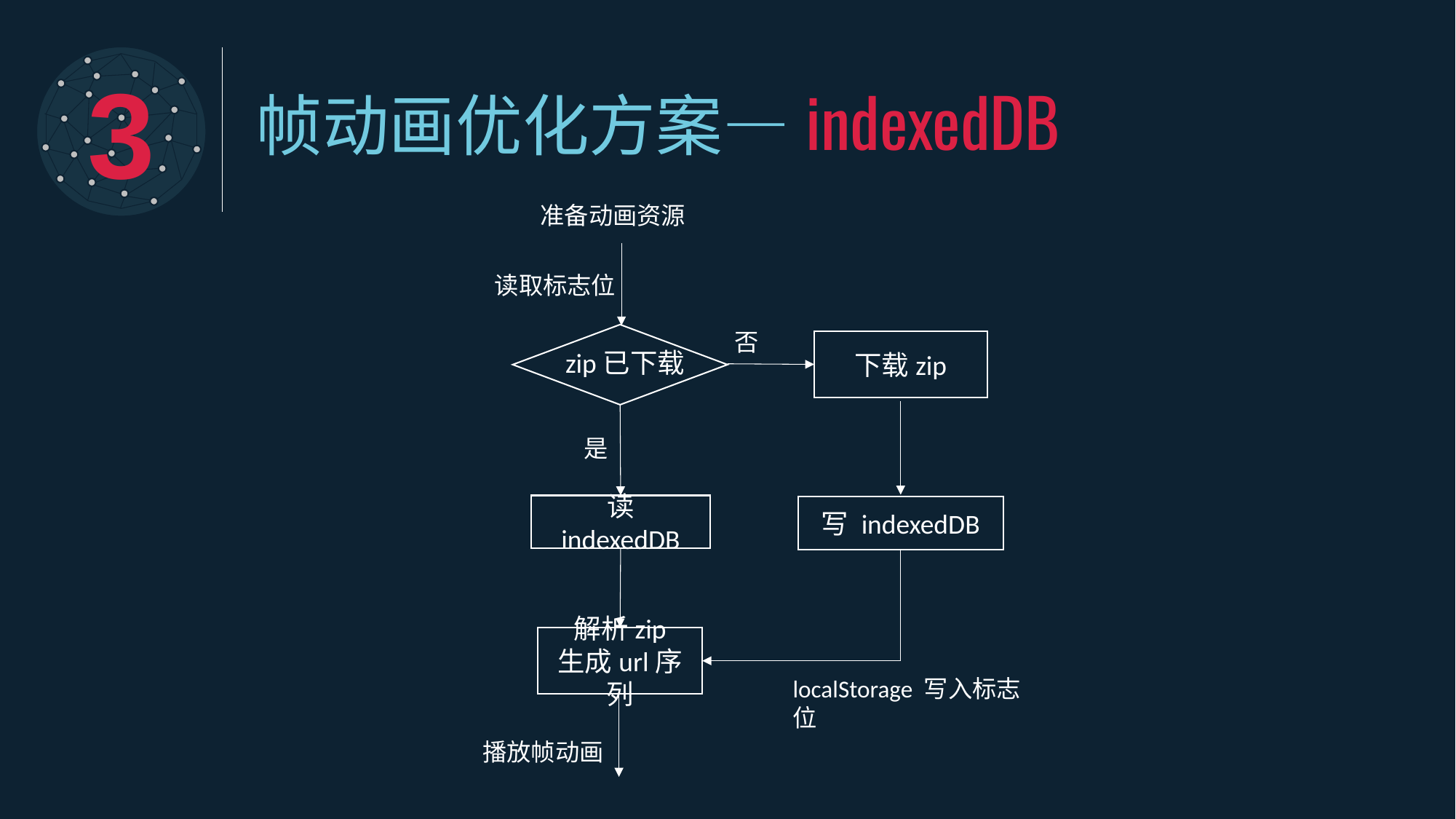

3
帧动画优化方案—indexedDB
准备动画资源
读取标志位
否

下载zip
zip已下载
是
读 indexedDB
写 indexedDB
解析zip
生成url序列
localStorage 写入标志位
播放帧动画